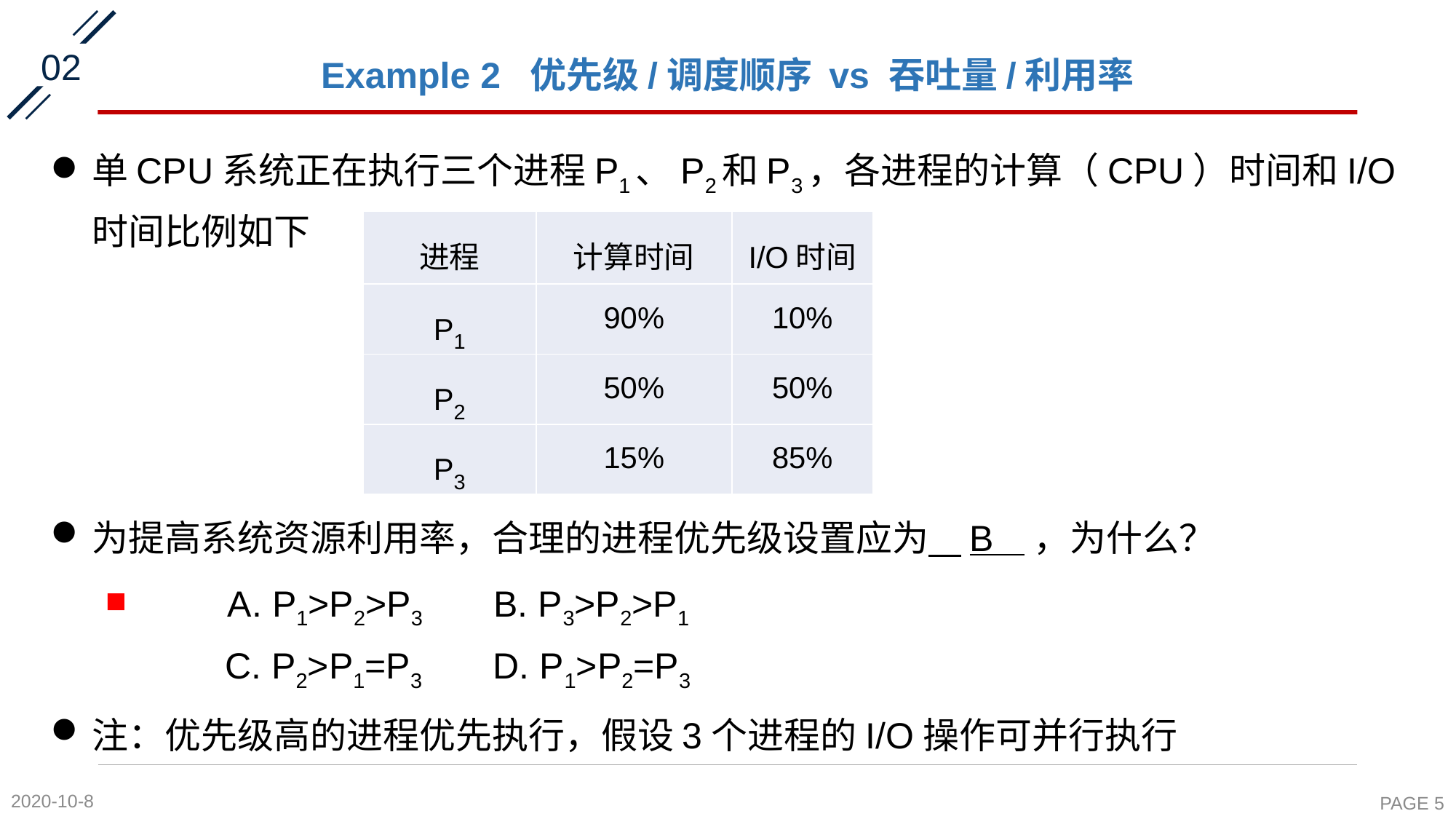

02
# Example 2  优先级/调度顺序 vs 吞吐量/利用率
单CPU系统正在执行三个进程P1、P2和P3，各进程的计算（CPU）时间和I/O时间比例如下

为提高系统资源利用率，合理的进程优先级设置应为    B   ，为什么？
        A. P1>P2>P3       B. P3>P2>P1
              C. P2>P1=P3       D. P1>P2=P3
注：优先级高的进程优先执行，假设3个进程的I/O操作可并行执行
| 进程 | 计算时间 | I/O时间 |
| --- | --- | --- |
| P1 | 90% | 10% |
| P2 | 50% | 50% |
| P3 | 15% | 85% |
2020-10-8
PAGE 5